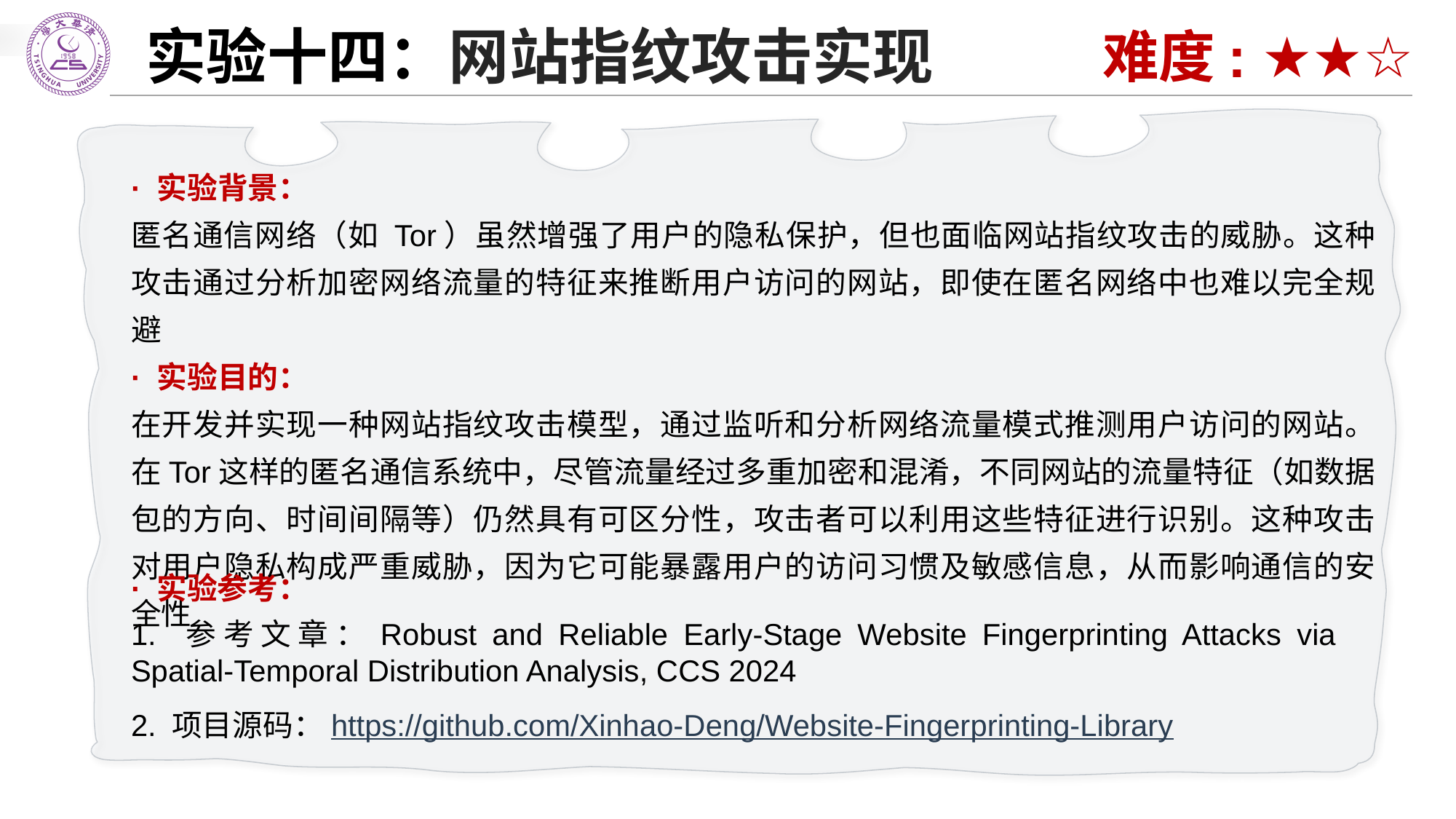

实验十四：网站指纹攻击实现
难度: ★★☆

· 实验背景：
匿名通信网络（如 Tor）虽然增强了用户的隐私保护，但也面临网站指纹攻击的威胁。这种攻击通过分析加密网络流量的特征来推断用户访问的网站，即使在匿名网络中也难以完全规避
· 实验目的：
在开发并实现一种网站指纹攻击模型，通过监听和分析网络流量模式推测用户访问的网站。 在Tor这样的匿名通信系统中，尽管流量经过多重加密和混淆，不同网站的流量特征（如数据包的方向、时间间隔等）仍然具有可区分性，攻击者可以利用这些特征进行识别。这种攻击对用户隐私构成严重威胁，因为它可能暴露用户的访问习惯及敏感信息，从而影响通信的安全性
· 实验参考：
1. 参考文章：Robust and Reliable Early-Stage Website Fingerprinting Attacks via Spatial-Temporal Distribution Analysis, CCS 2024
2. 项目源码：https://github.com/Xinhao-Deng/Website-Fingerprinting-Library